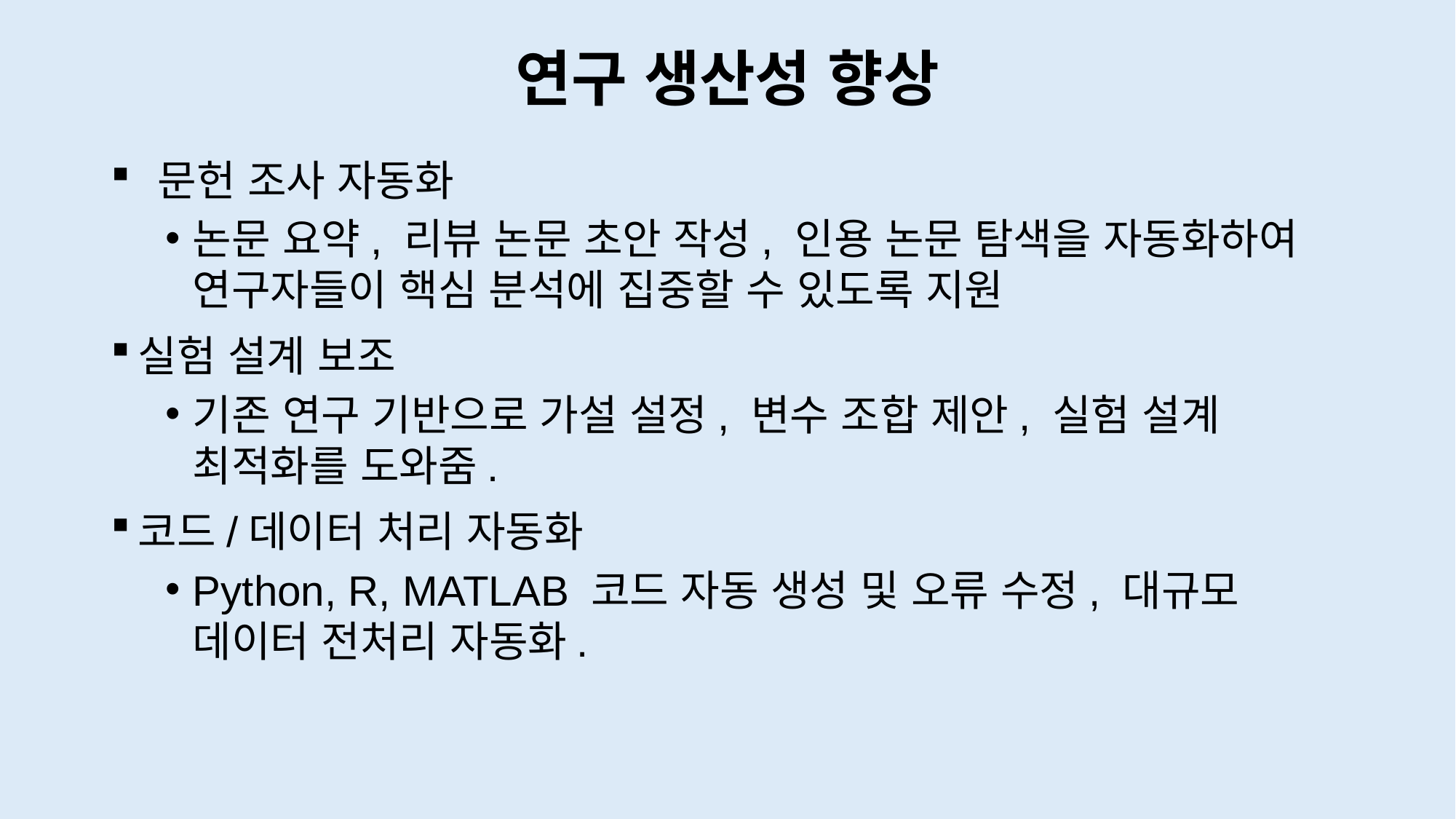

# 연구 생산성 향상
 문헌 조사 자동화
논문 요약, 리뷰 논문 초안 작성, 인용 논문 탐색을 자동화하여 연구자들이 핵심 분석에 집중할 수 있도록 지원
실험 설계 보조
기존 연구 기반으로 가설 설정, 변수 조합 제안, 실험 설계 최적화를 도와줌.
코드/데이터 처리 자동화
Python, R, MATLAB 코드 자동 생성 및 오류 수정, 대규모 데이터 전처리 자동화.